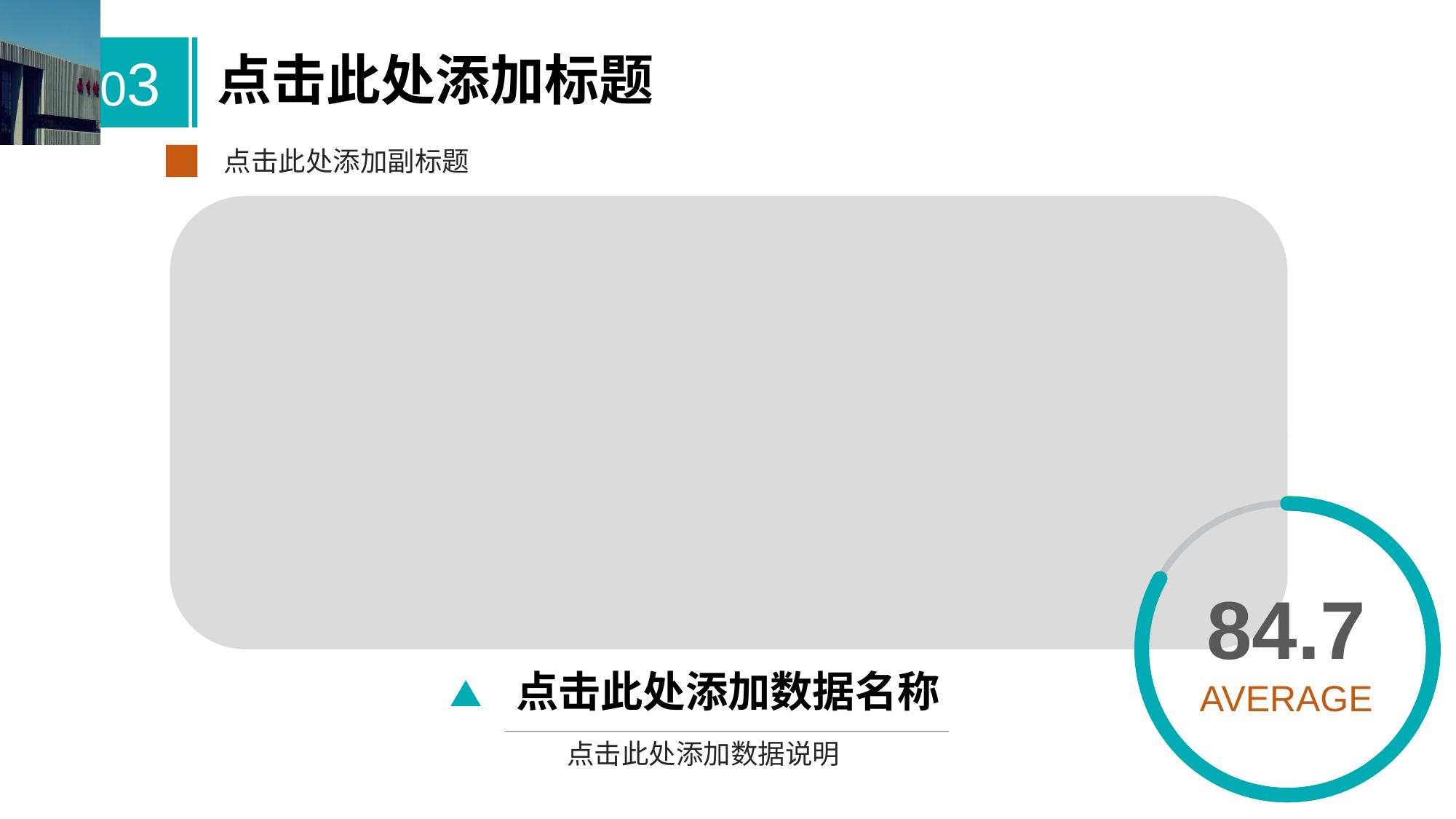

点击此处添加标题
点击此处添加副标题

84.7
AVERAGE

点击此处添加数据名称

点击此处添加数据说明